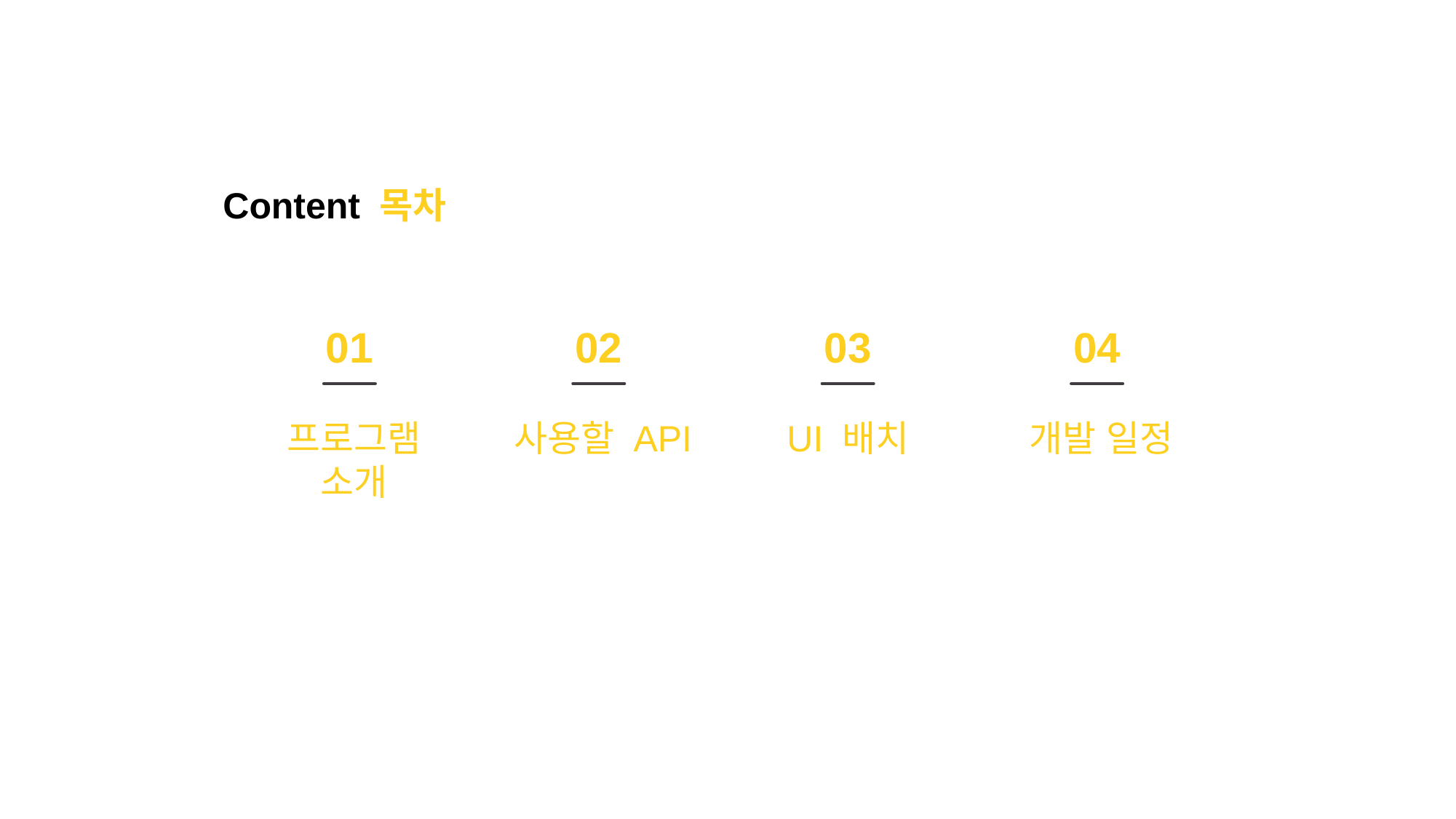

Content 목차
01
02
03
04
프로그램 소개
사용할 API
UI 배치
개발 일정